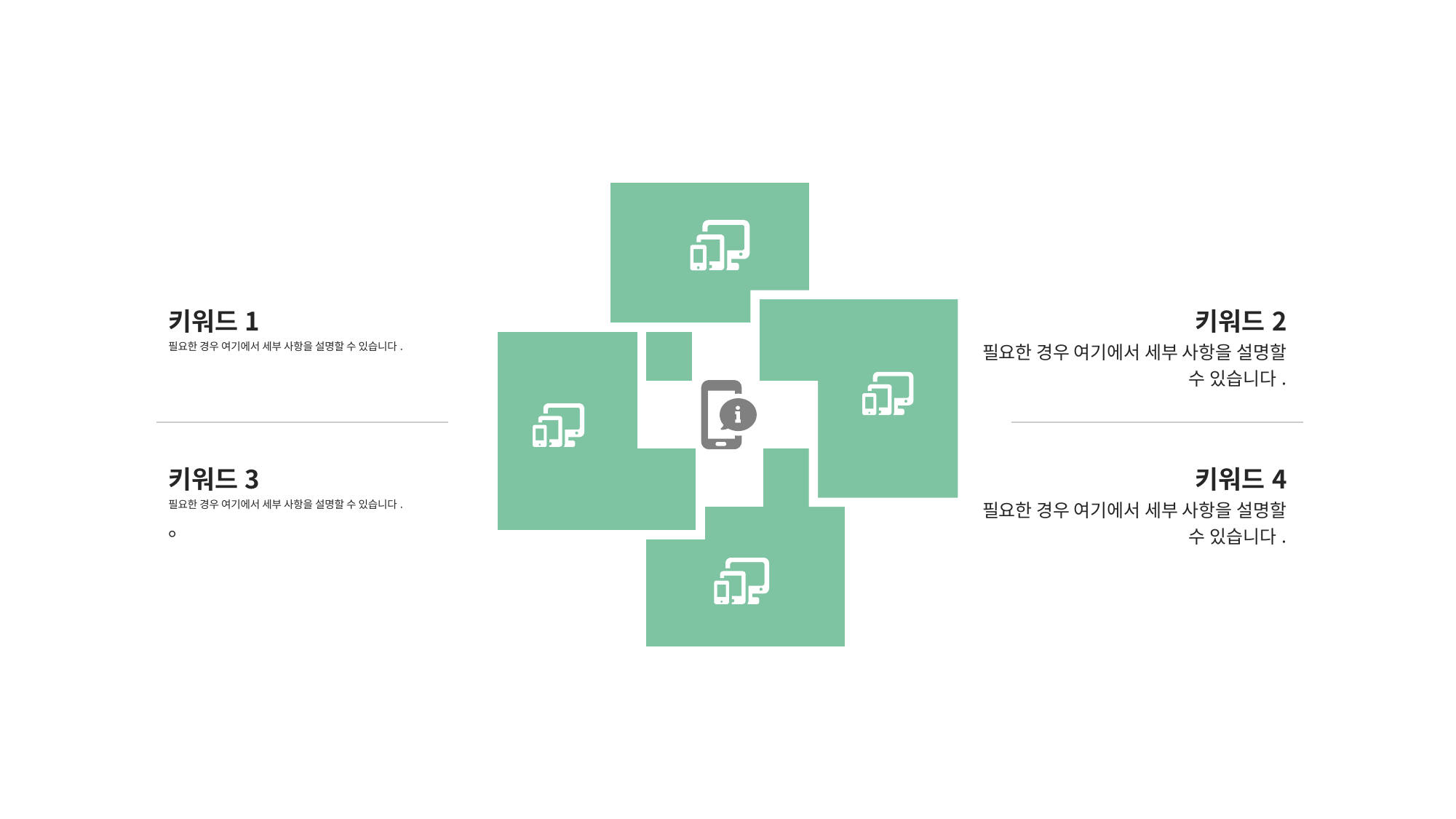

키워드1
필요한 경우 여기에서 세부 사항을 설명할 수 있습니다.
키워드3
필요한 경우 여기에서 세부 사항을 설명할 수 있습니다.
。
키워드2
필요한 경우 여기에서 세부 사항을 설명할 수 있습니다.
키워드4
필요한 경우 여기에서 세부 사항을 설명할 수 있습니다.